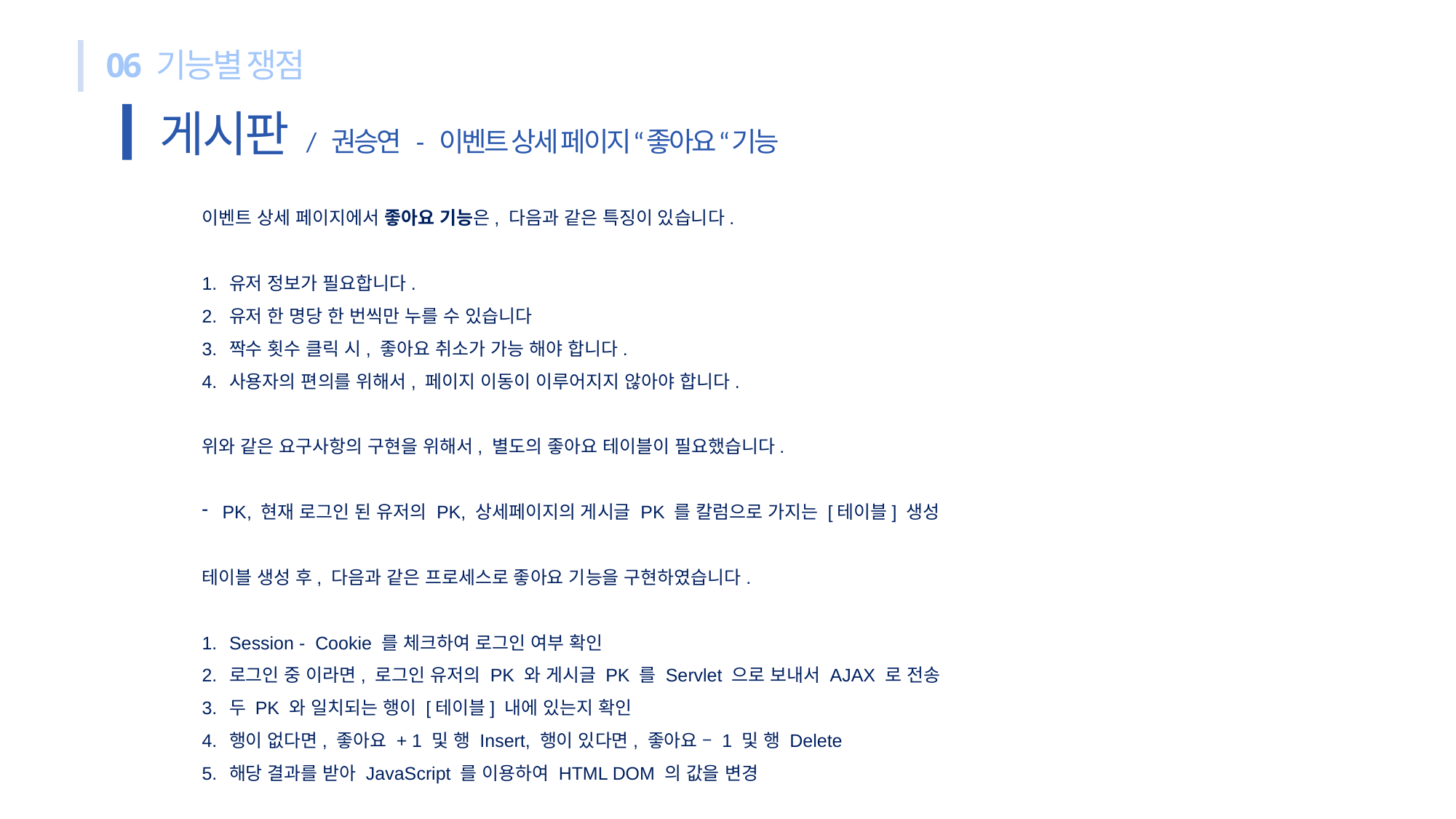

06 기능별 쟁점

게시판  /  권승연  -  이벤트 상세 페이지 “ 좋아요 “ 기능

이벤트 상세 페이지에서 좋아요 기능은, 다음과 같은 특징이 있습니다.

유저 정보가 필요합니다.
유저 한 명당 한 번씩만 누를 수 있습니다
짝수 횟수 클릭 시, 좋아요 취소가 가능 해야 합니다.
사용자의 편의를 위해서, 페이지 이동이 이루어지지 않아야 합니다.

위와 같은 요구사항의 구현을 위해서, 별도의 좋아요 테이블이 필요했습니다.

PK, 현재 로그인 된 유저의 PK, 상세페이지의 게시글 PK 를 칼럼으로 가지는 [테이블] 생성

테이블 생성 후, 다음과 같은 프로세스로 좋아요 기능을 구현하였습니다.

Session -  Cookie 를 체크하여 로그인 여부 확인
로그인 중 이라면, 로그인 유저의 PK 와 게시글 PK 를 Servlet 으로 보내서 AJAX 로 전송
두 PK 와 일치되는 행이 [테이블] 내에 있는지 확인
행이 없다면, 좋아요 + 1 및 행 Insert, 행이 있다면, 좋아요 – 1 및 행 Delete
해당 결과를 받아 JavaScript 를 이용하여 HTML DOM 의 값을 변경